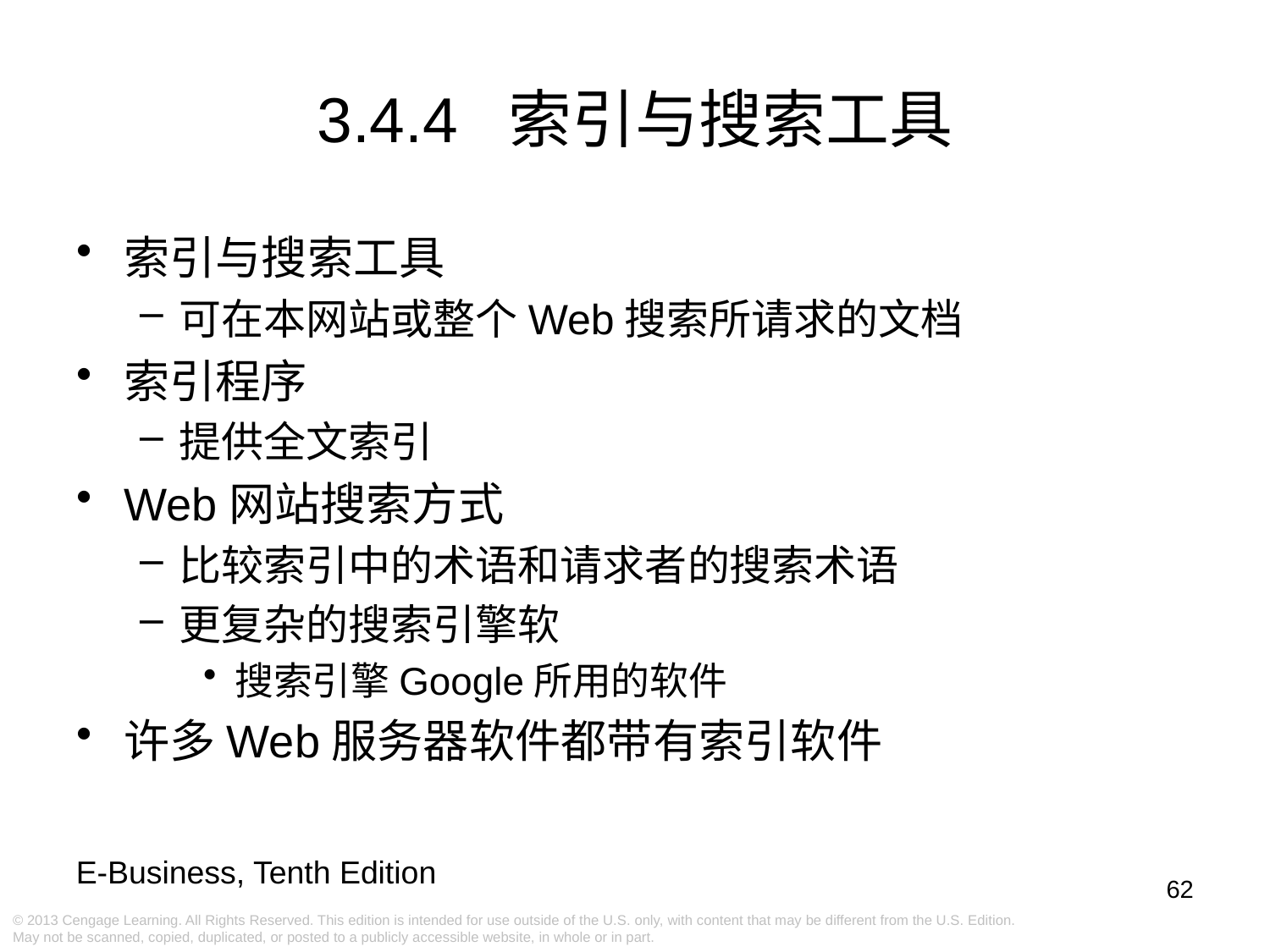

# 3.4.4  索引与搜索工具
索引与搜索工具
可在本网站或整个Web搜索所请求的文档
索引程序
提供全文索引
Web网站搜索方式
比较索引中的术语和请求者的搜索术语
更复杂的搜索引擎软
搜索引擎Google所用的软件
许多Web服务器软件都带有索引软件
62